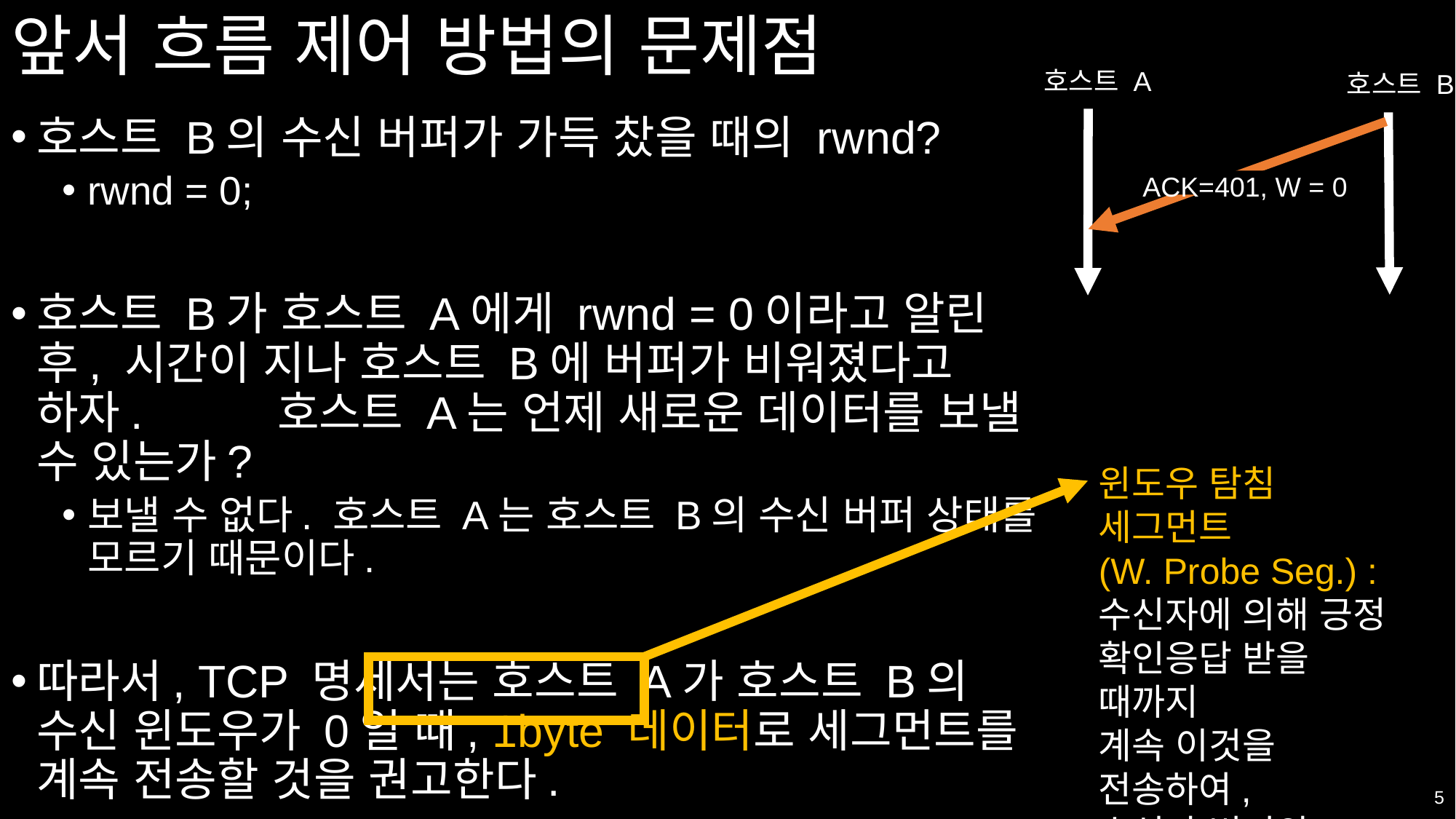

# 앞서 흐름 제어 방법의 문제점
호스트 A
호스트 B
호스트 B의 수신 버퍼가 가득 찼을 때의 rwnd?
rwnd = 0;

호스트 B가 호스트 A에게 rwnd = 0이라고 알린 후, 시간이 지나 호스트 B에 버퍼가 비워졌다고 하자.	  호스트 A는 언제 새로운 데이터를 보낼 수 있는가?
보낼 수 없다. 호스트 A는 호스트 B의 수신 버퍼 상태를 모르기 때문이다.

따라서, TCP 명세서는 호스트 A가 호스트 B의 수신 윈도우가 0일 때, 1byte 데이터로 세그먼트를 계속 전송할 것을 권고한다.

ACK=401, W = 0

윈도우 탐침 세그먼트
(W. Probe Seg.) :
수신자에 의해 긍정 확인응답 받을 때까지
계속 이것을 전송하여,
수신자 버퍼의 상태를 조사(Probe)한다.

5